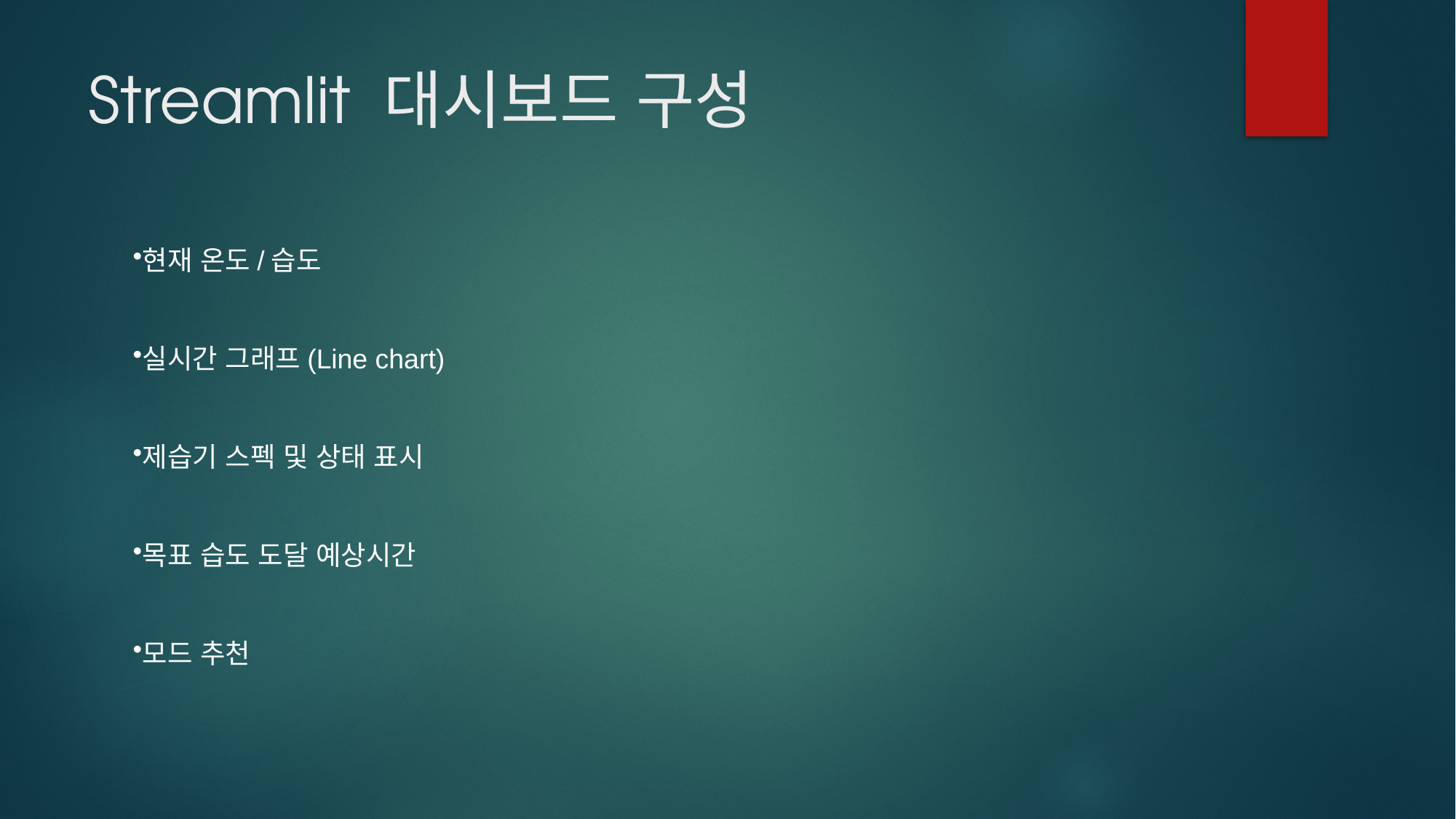

# Streamlit 대시보드 구성
현재 온도/습도

실시간 그래프(Line chart)

제습기 스펙 및 상태 표시

목표 습도 도달 예상시간

모드 추천